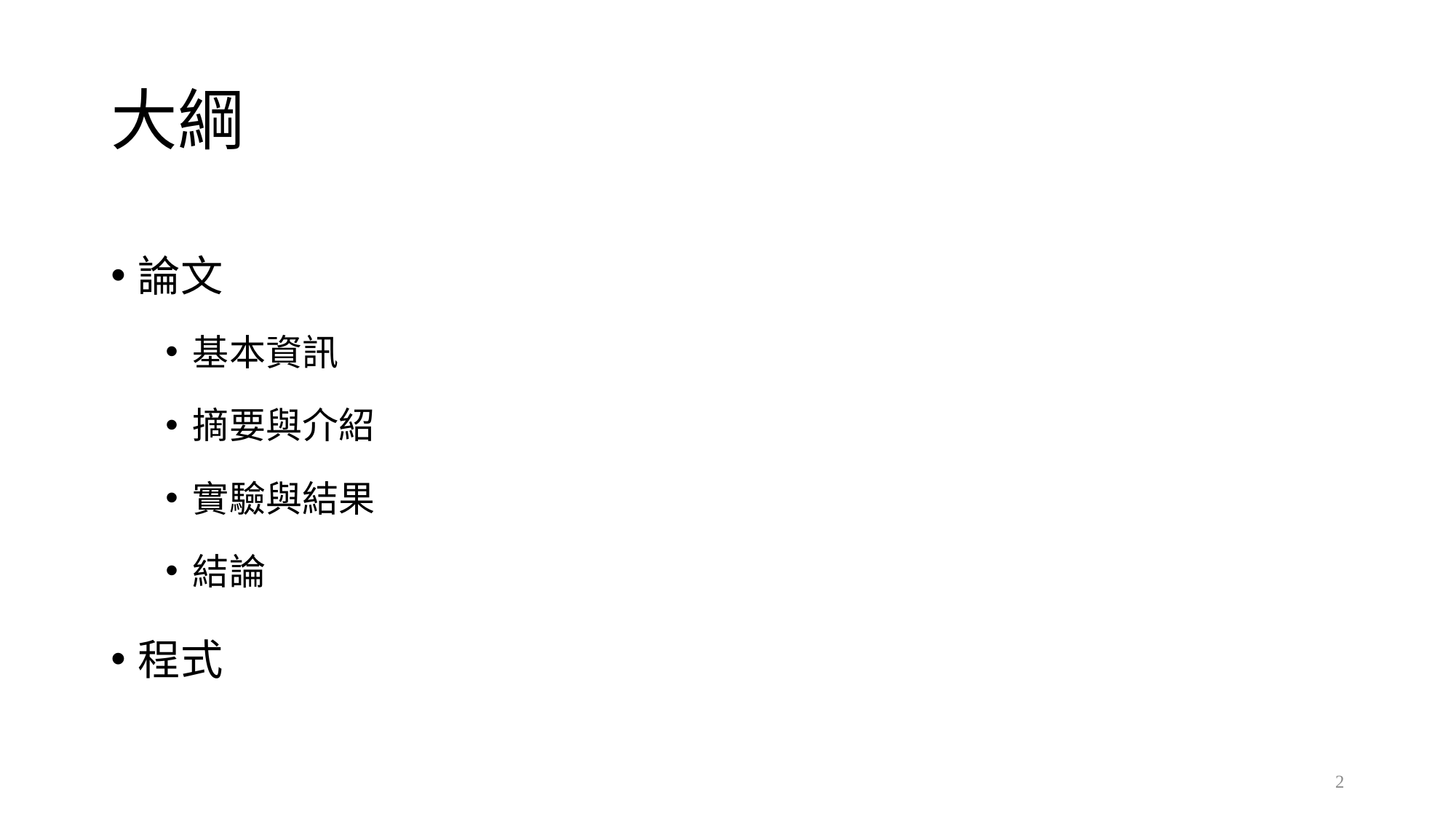

# 大綱
論文
基本資訊
摘要與介紹
實驗與結果
結論
程式
2